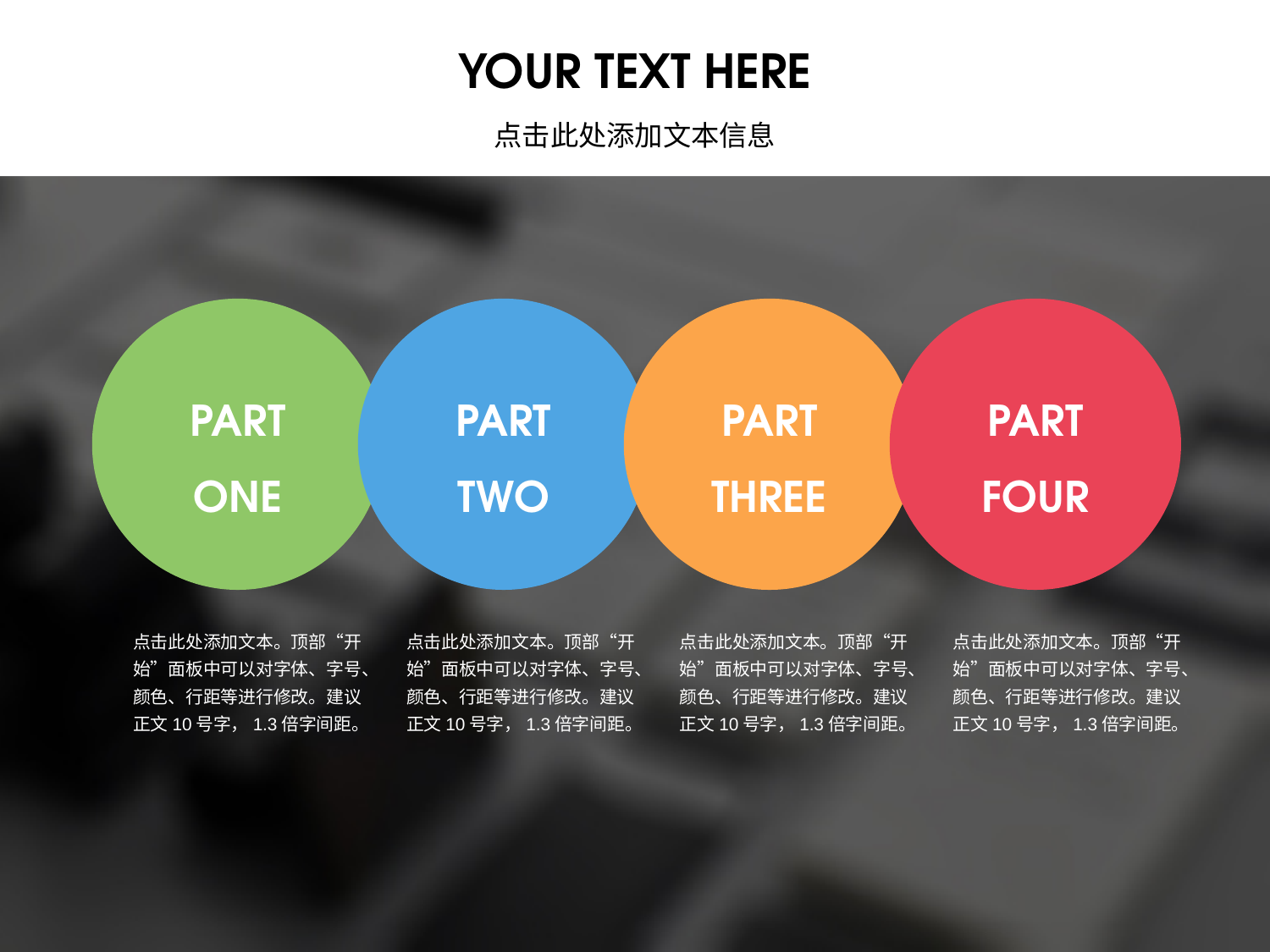

YOUR TEXT HERE
点击此处添加文本信息
PART ONE
PART TWO
PART THREE
PART FOUR
点击此处添加文本。顶部“开始”面板中可以对字体、字号、颜色、行距等进行修改。建议正文10号字，1.3倍字间距。
点击此处添加文本。顶部“开始”面板中可以对字体、字号、颜色、行距等进行修改。建议正文10号字，1.3倍字间距。
点击此处添加文本。顶部“开始”面板中可以对字体、字号、颜色、行距等进行修改。建议正文10号字，1.3倍字间距。
点击此处添加文本。顶部“开始”面板中可以对字体、字号、颜色、行距等进行修改。建议正文10号字，1.3倍字间距。